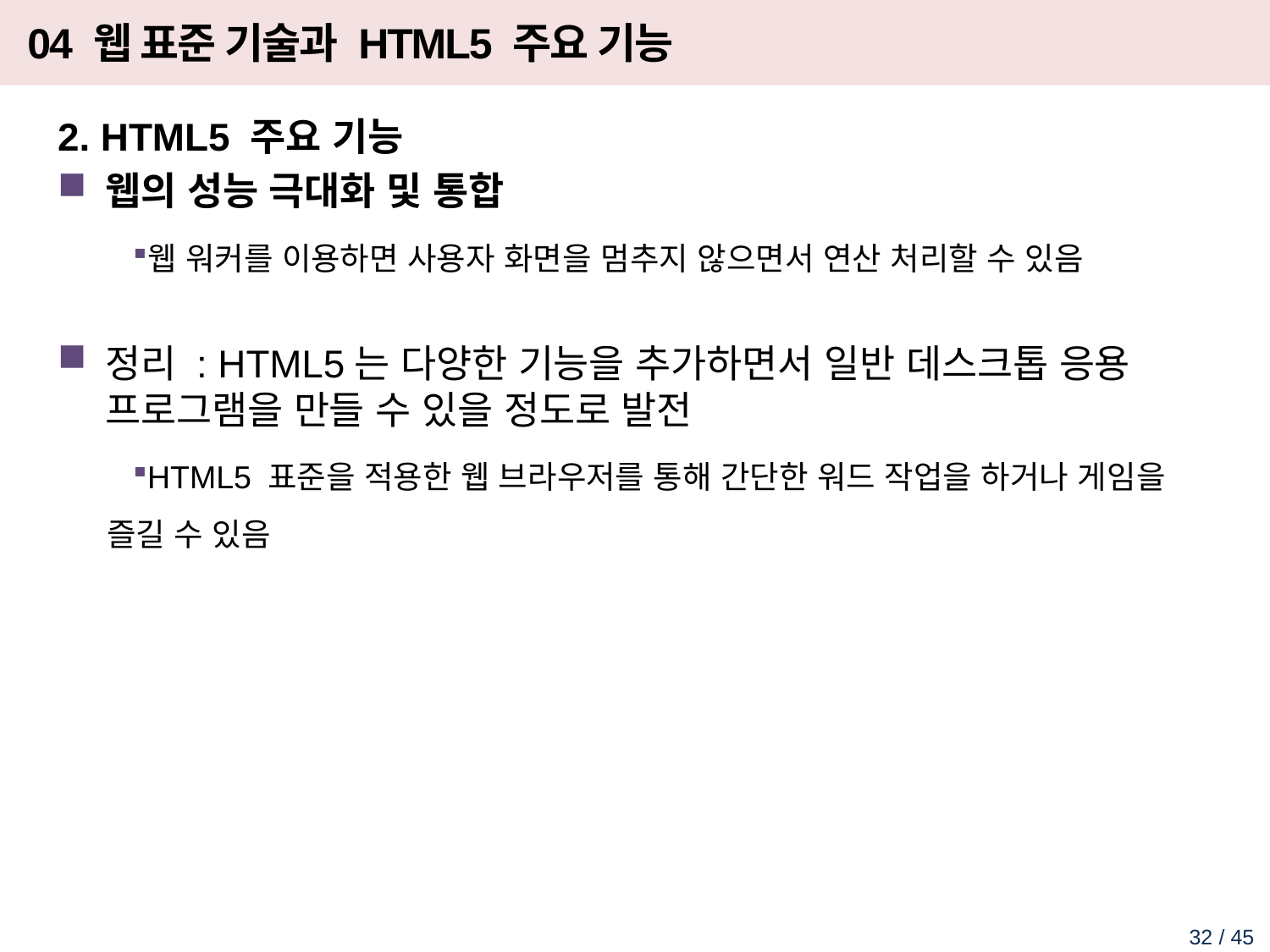

# 04 웹 표준 기술과 HTML5 주요 기능
2. HTML5 주요 기능
웹의 성능 극대화 및 통합
웹 워커를 이용하면 사용자 화면을 멈추지 않으면서 연산 처리할 수 있음

정리 : HTML5는 다양한 기능을 추가하면서 일반 데스크톱 응용 프로그램을 만들 수 있을 정도로 발전
HTML5 표준을 적용한 웹 브라우저를 통해 간단한 워드 작업을 하거나 게임을 즐길 수 있음